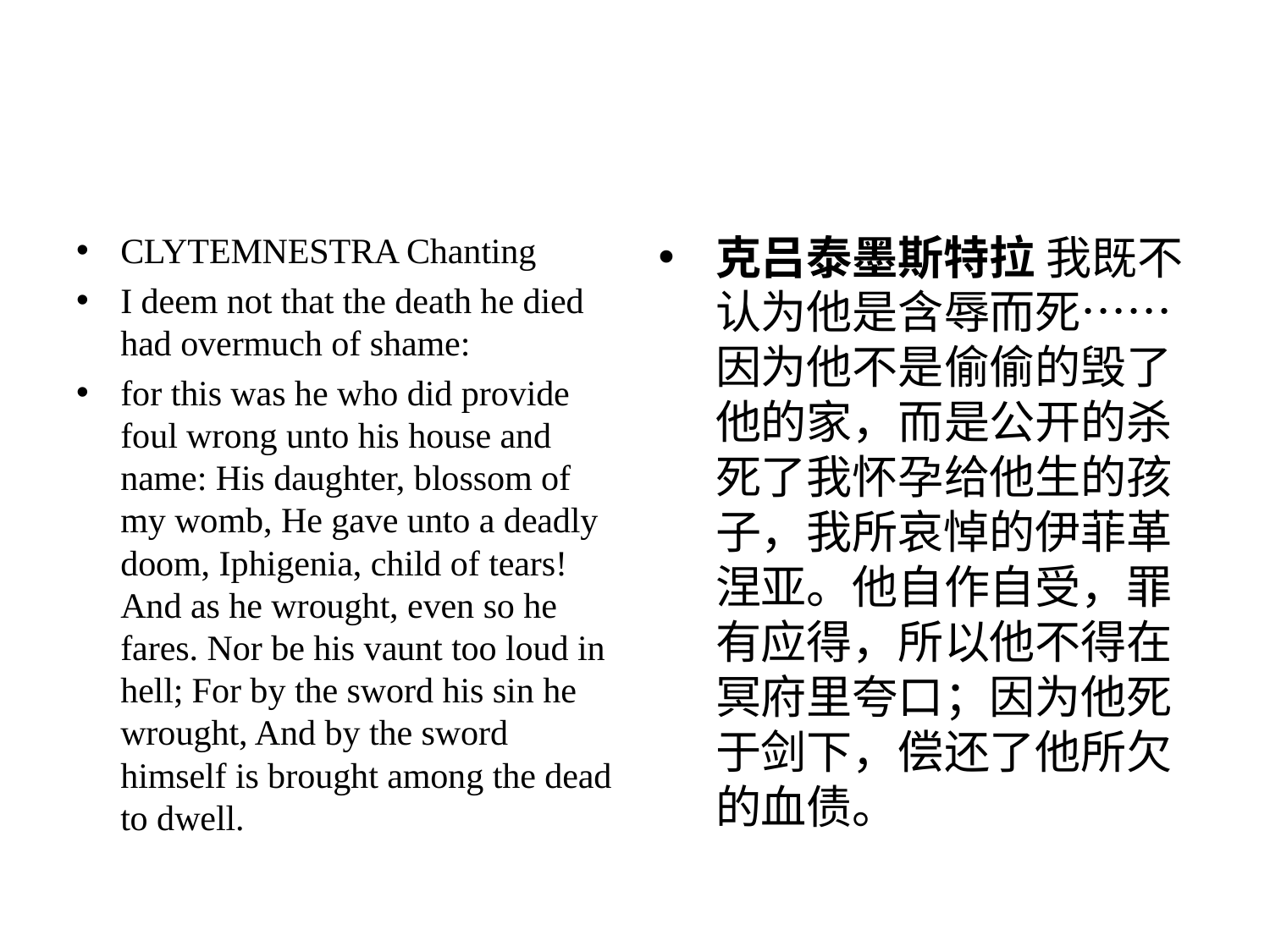

#
CLYTEMNESTRA Chanting
I deem not that the death he died had overmuch of shame:
for this was he who did provide foul wrong unto his house and name: His daughter, blossom of my womb, He gave unto a deadly doom, Iphigenia, child of tears! And as he wrought, even so he fares. Nor be his vaunt too loud in hell; For by the sword his sin he wrought, And by the sword himself is brought among the dead to dwell.
克吕泰墨斯特拉 我既不认为他是含辱而死……因为他不是偷偷的毁了他的家，而是公开的杀死了我怀孕给他生的孩子，我所哀悼的伊菲革涅亚。他自作自受，罪有应得，所以他不得在冥府里夸口；因为他死于剑下，偿还了他所欠的血债。